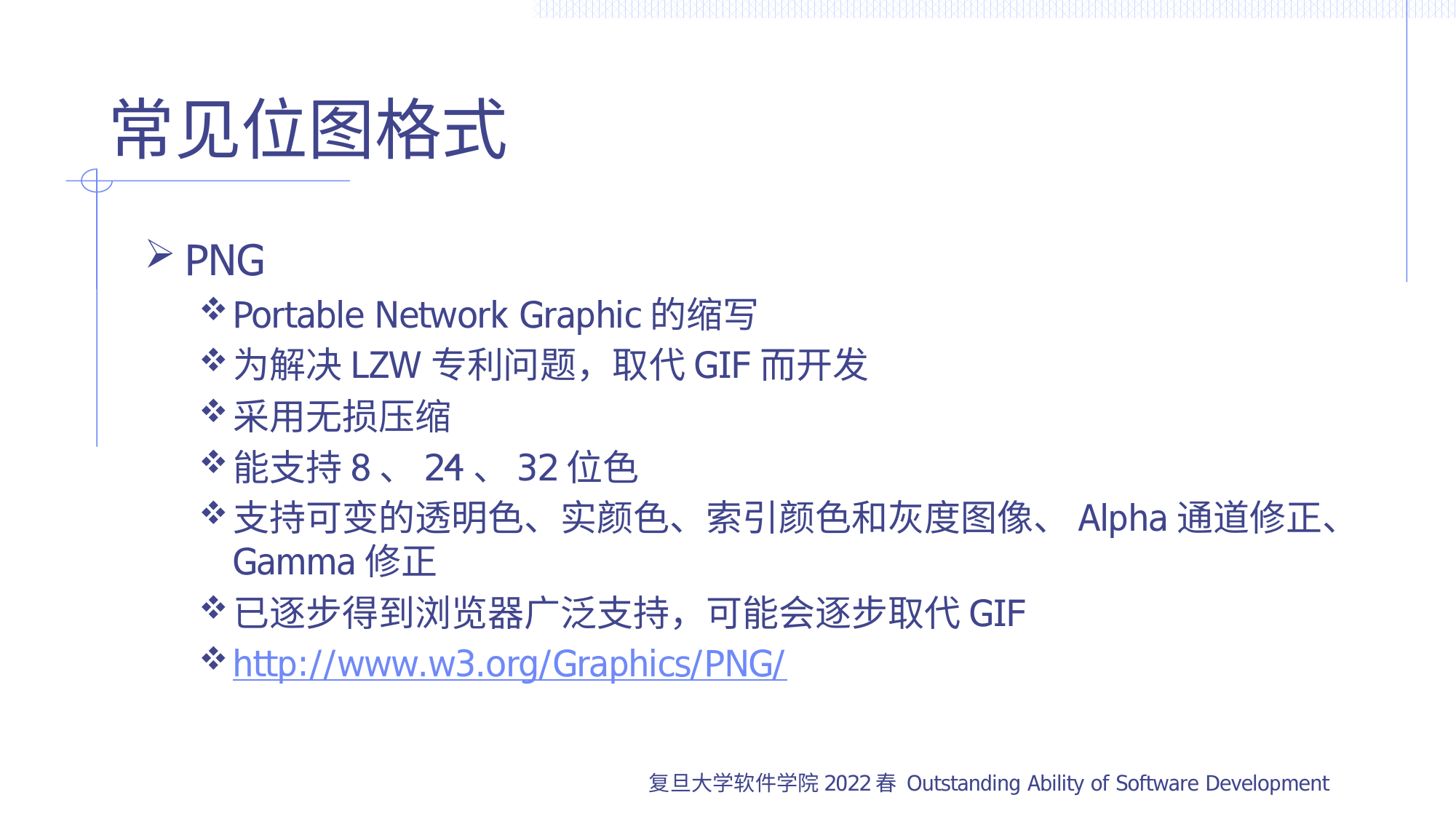

# 常见位图格式
PNG
Portable Network Graphic的缩写
为解决LZW专利问题，取代GIF而开发
采用无损压缩
能支持8、24、32位色
支持可变的透明色、实颜色、索引颜色和灰度图像、Alpha通道修正、Gamma修正
已逐步得到浏览器广泛支持，可能会逐步取代GIF
http://www.w3.org/Graphics/PNG/